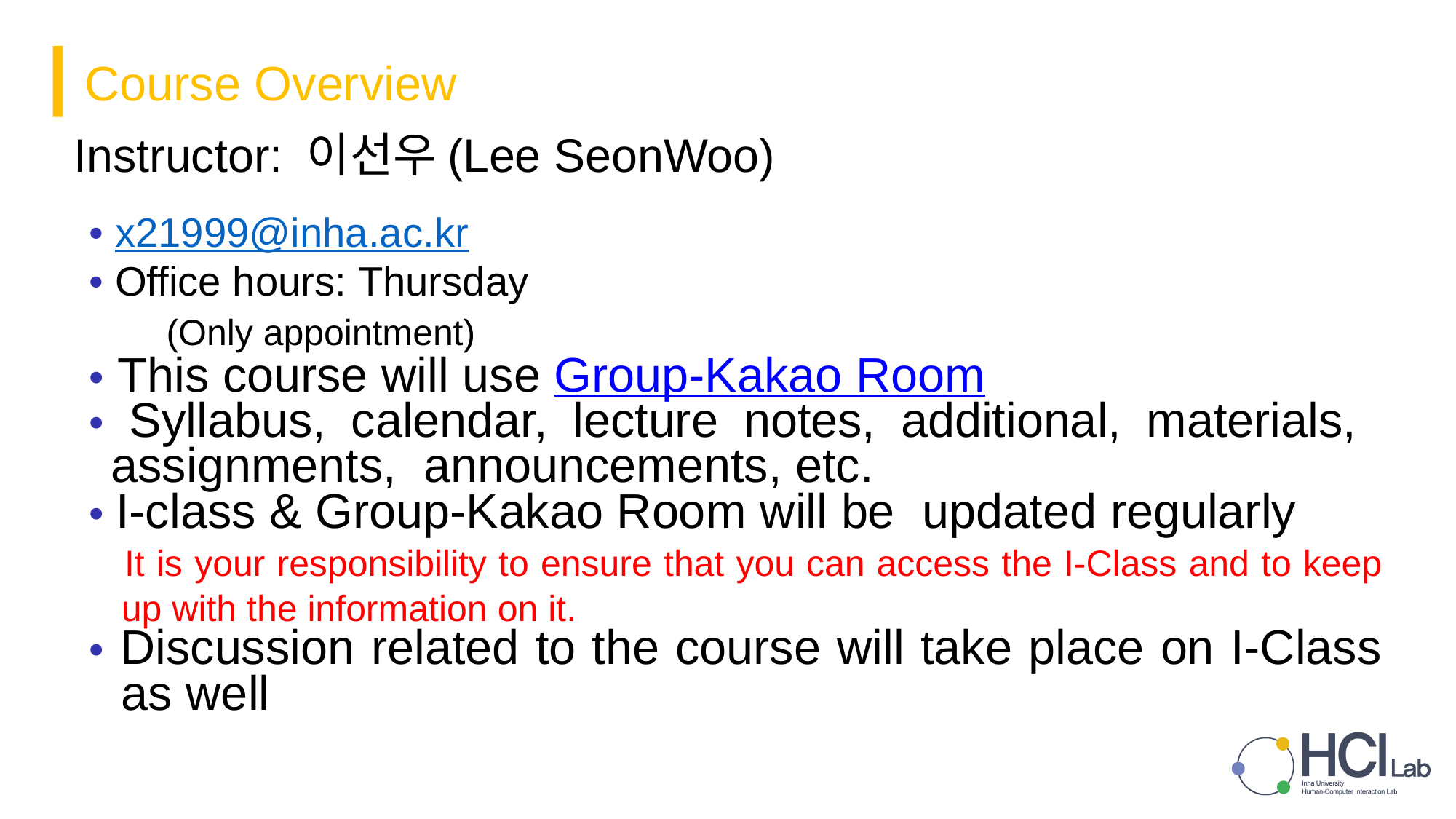

Course Overview
Instructor: 이선우(Lee SeonWoo)
• x21999@inha.ac.kr
• Office hours: Thursday
         (Only appointment)
• This course will use Group-Kakao Room
• Syllabus, calendar, lecture notes, additional, materials,  assignments,  announcements, etc.
• I-class & Group-Kakao Room will be  updated regularly
   It is your responsibility to ensure that you can access the I-Class and to keep up with the information on it.
• Discussion related to the course will take place on I-Class as well